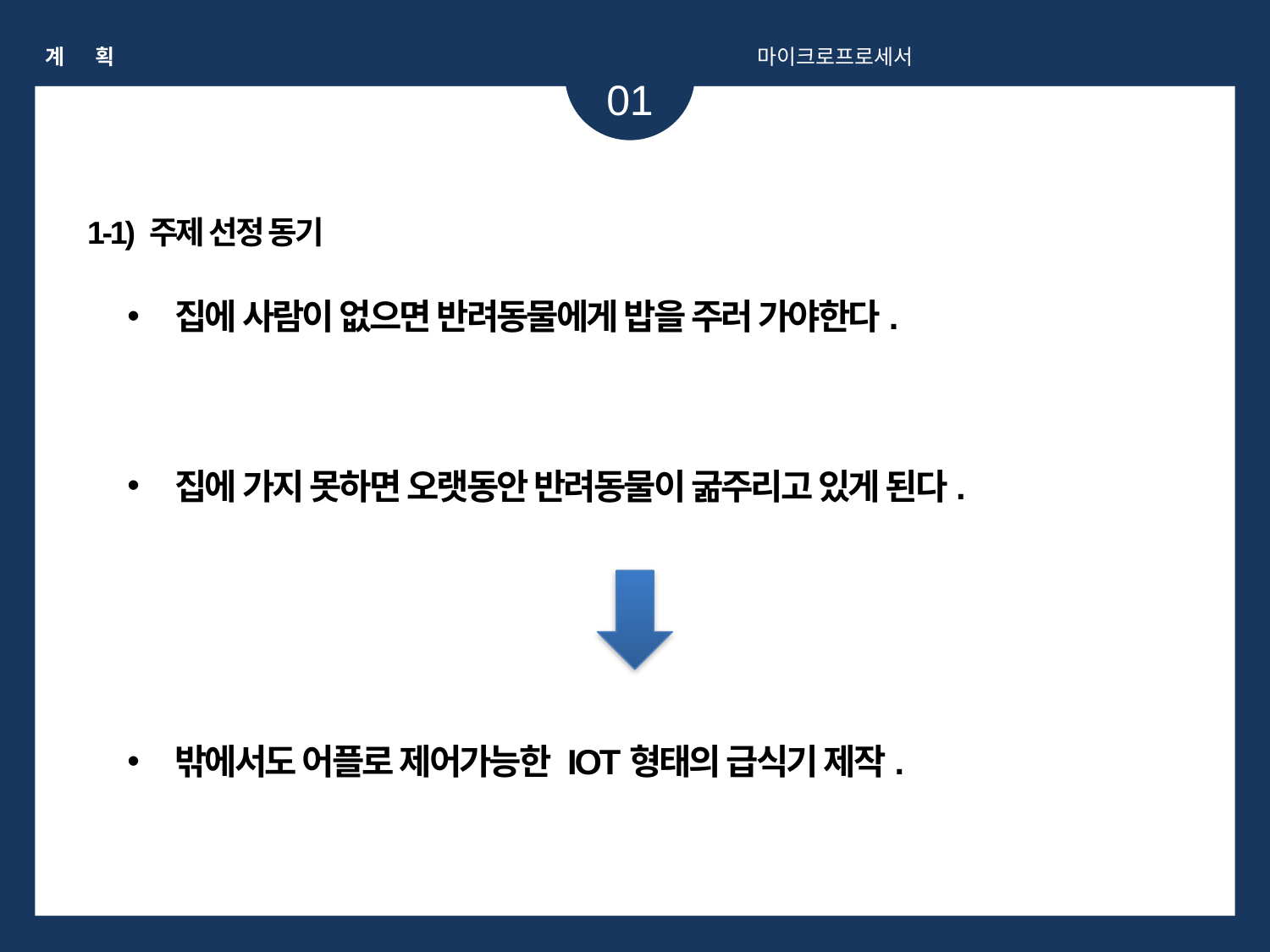

계          획
마이크로프로세서
01

1-1) 주제 선정 동기
집에 사람이 없으면 반려동물에게 밥을 주러 가야한다.

집에 가지 못하면 오랫동안 반려동물이 굶주리고 있게 된다.

밖에서도 어플로 제어가능한 IOT형태의 급식기 제작.